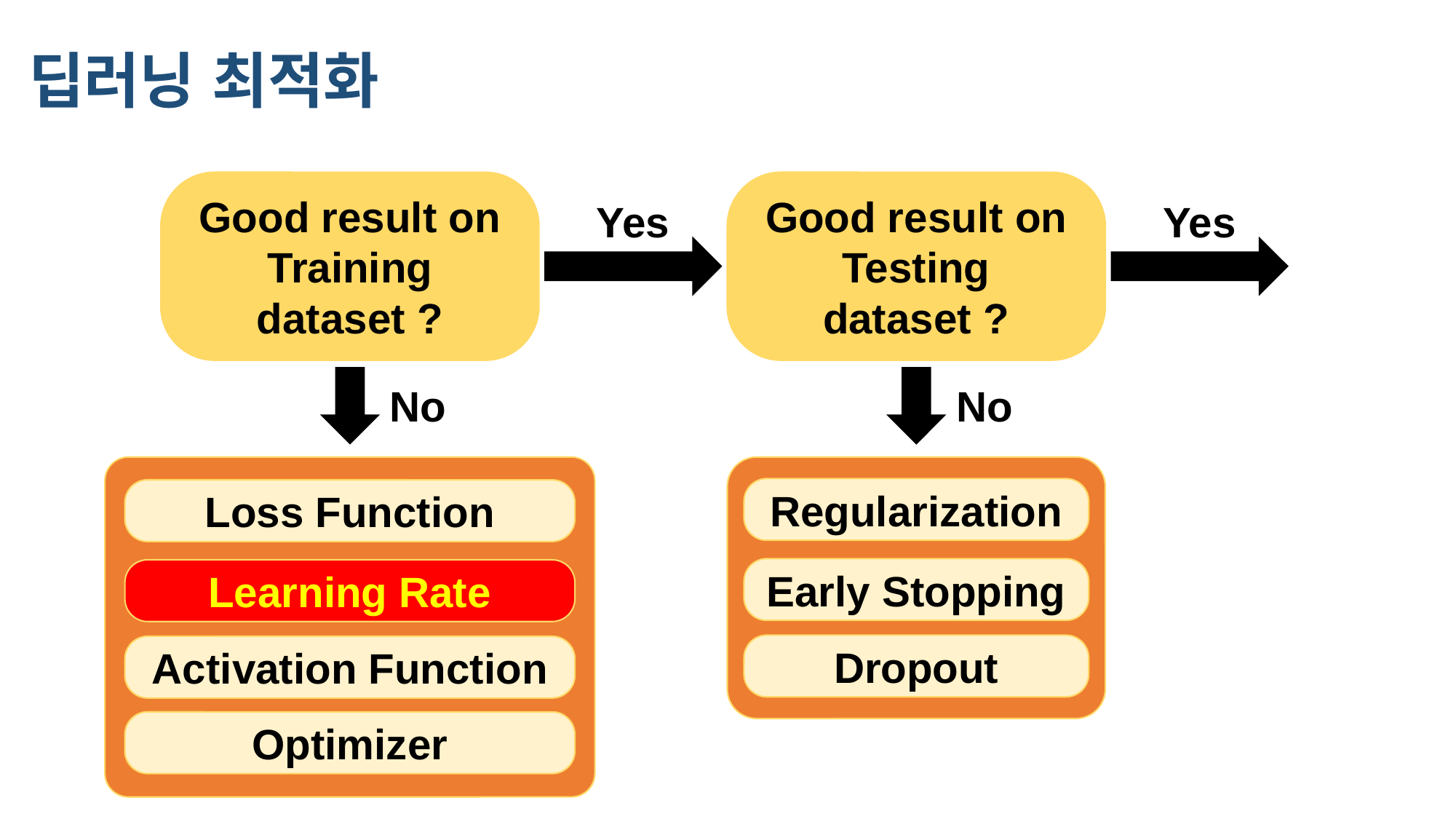

딥러닝 최적화
Good result on
Testing dataset ?
Good result on
Training dataset ?
Yes
Yes

No
No

Regularization
Loss Function
Early Stopping
Learning Rate
Dropout
Activation Function
Optimizer